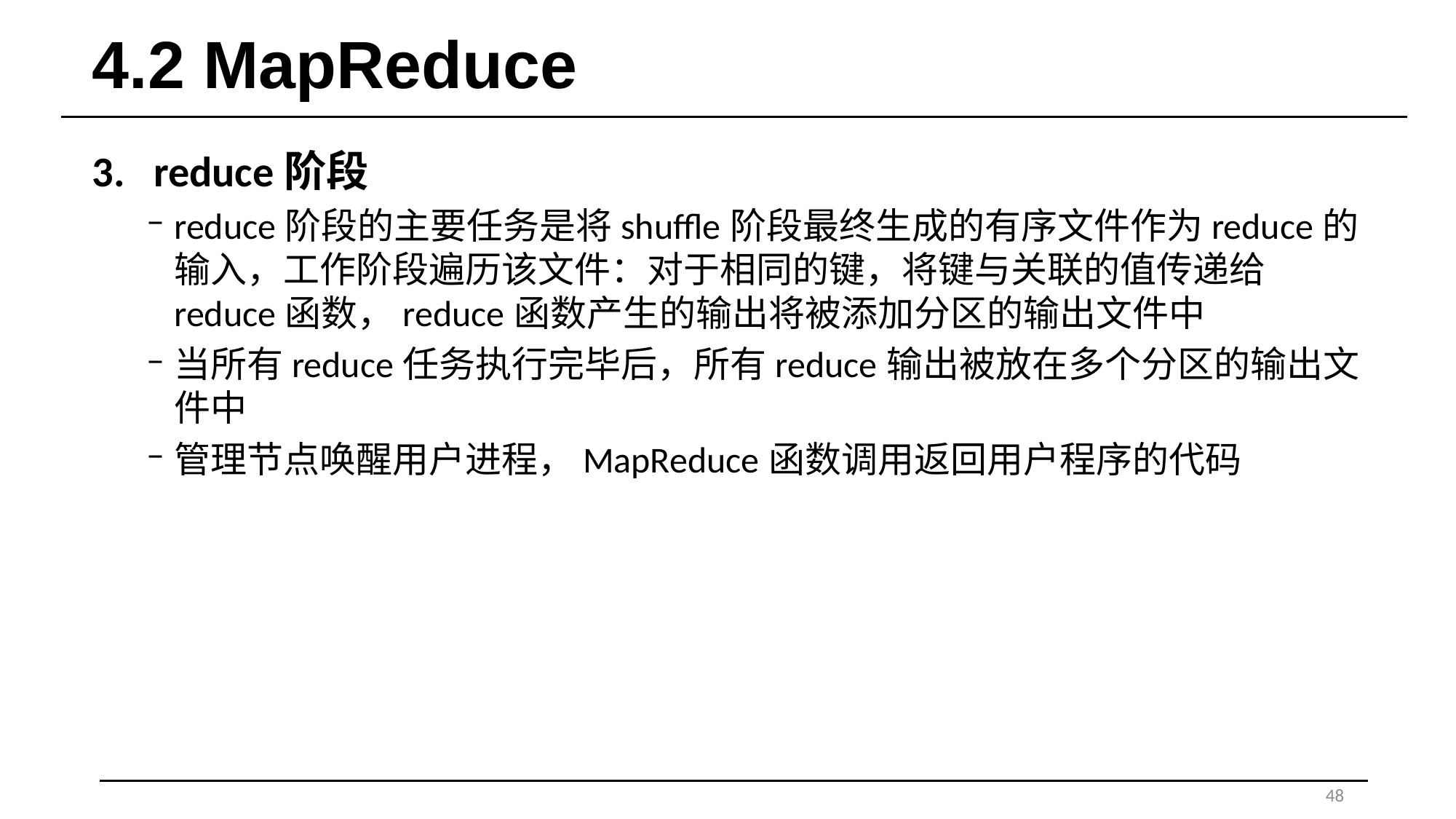

# 4.2 MapReduce
reduce阶段
reduce阶段的主要任务是将shuffle阶段最终生成的有序文件作为reduce的输入，工作阶段遍历该文件：对于相同的键，将键与关联的值传递给reduce函数，reduce函数产生的输出将被添加分区的输出文件中
当所有reduce任务执行完毕后，所有reduce输出被放在多个分区的输出文件中
管理节点唤醒用户进程，MapReduce函数调用返回用户程序的代码
48